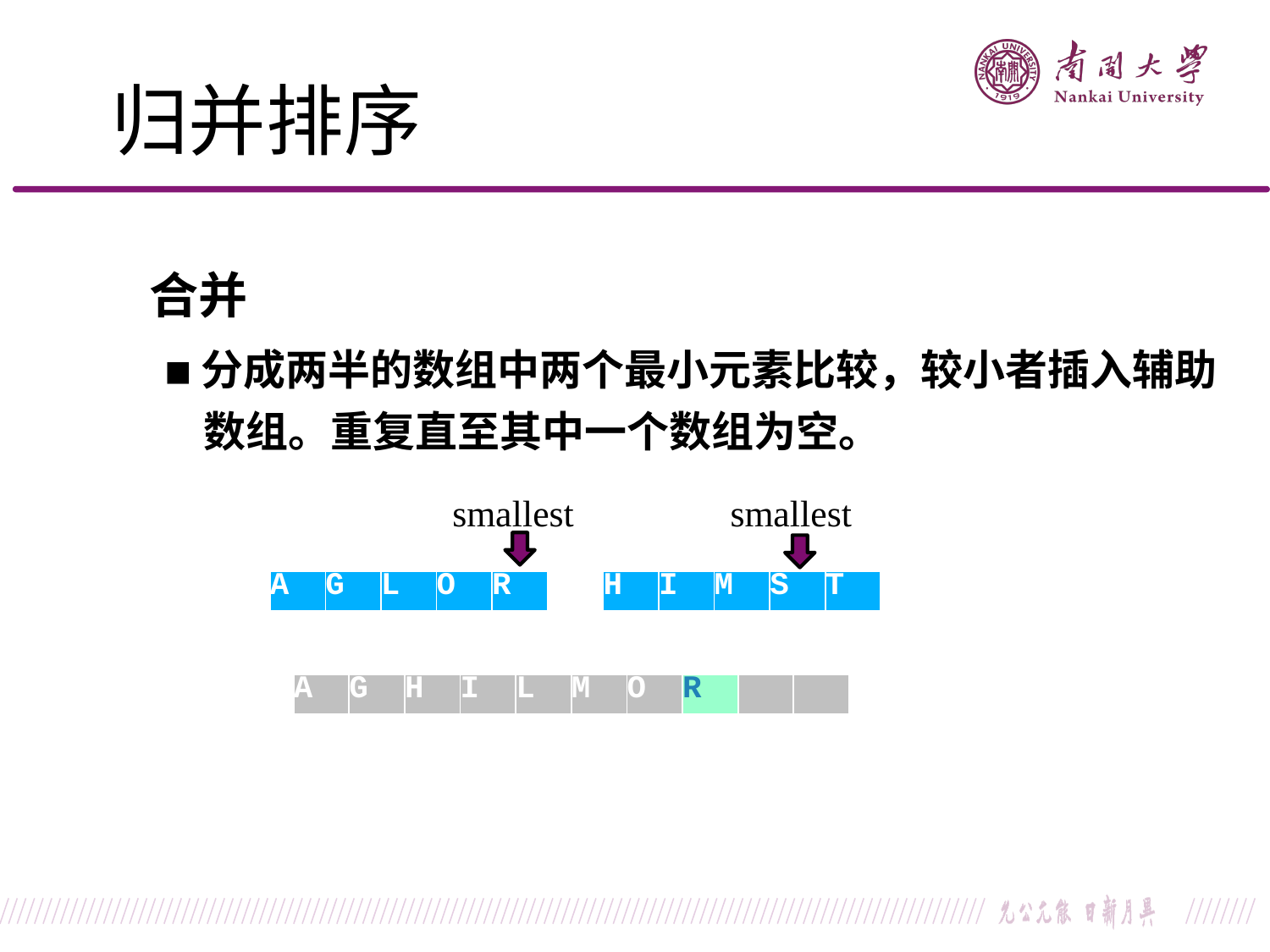

归并排序
合并
	◼分成两半的数组中两个最小元素比较，较小者插入辅助
		数组。重复直至其中一个数组为空。
smallest
smallest

| A | G | L | O | R |
| --- | --- | --- | --- | --- |
| H | I | M | S | T |
| --- | --- | --- | --- | --- |
| A | G | H | I | L | M | O | R |  |  |
| --- | --- | --- | --- | --- | --- | --- | --- | --- | --- |